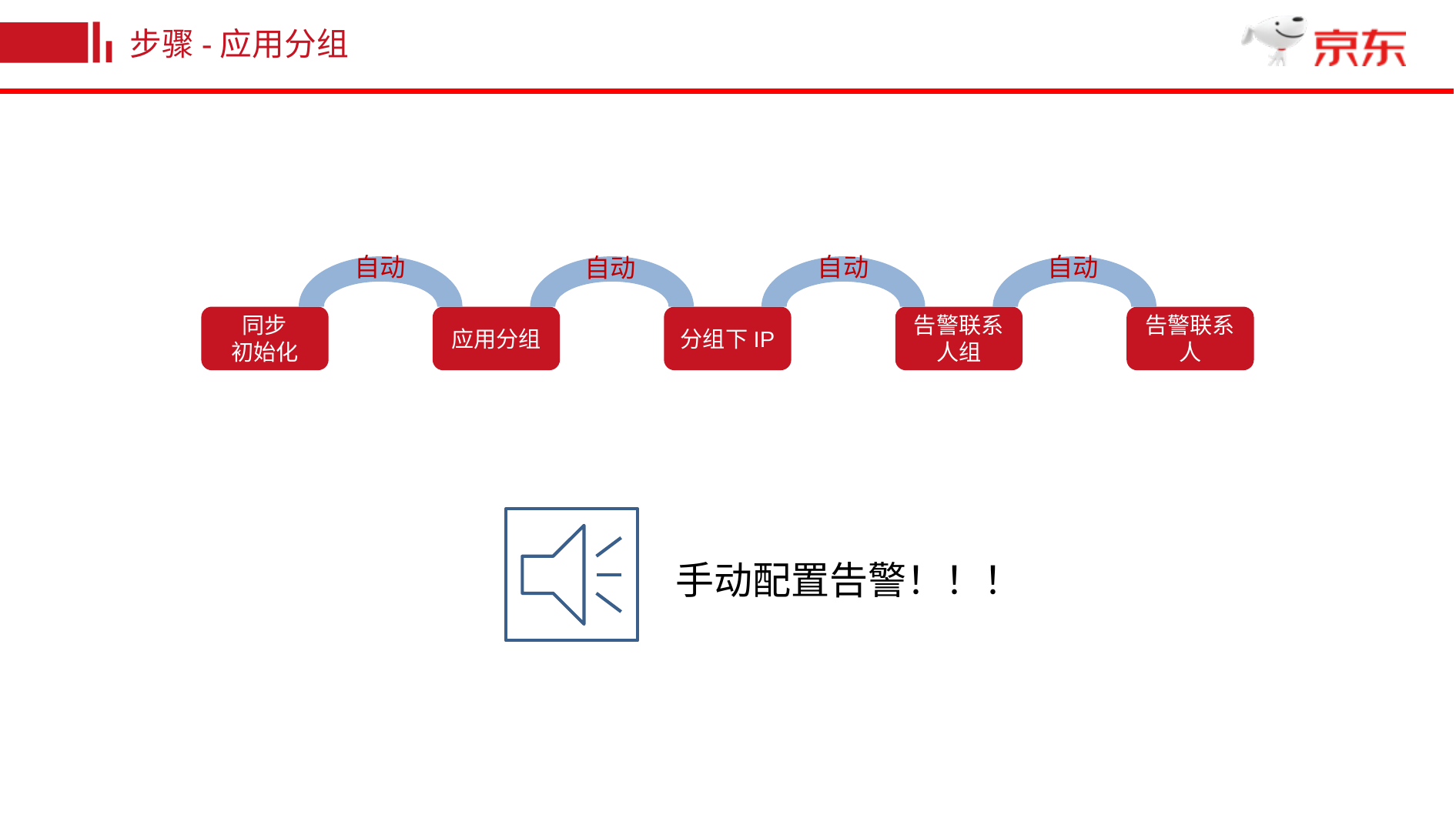

步骤-应用分组
自动
自动
自动
自动

同步
初始化
应用分组
分组下IP
告警联系人组
告警联系人

手动配置告警！！！